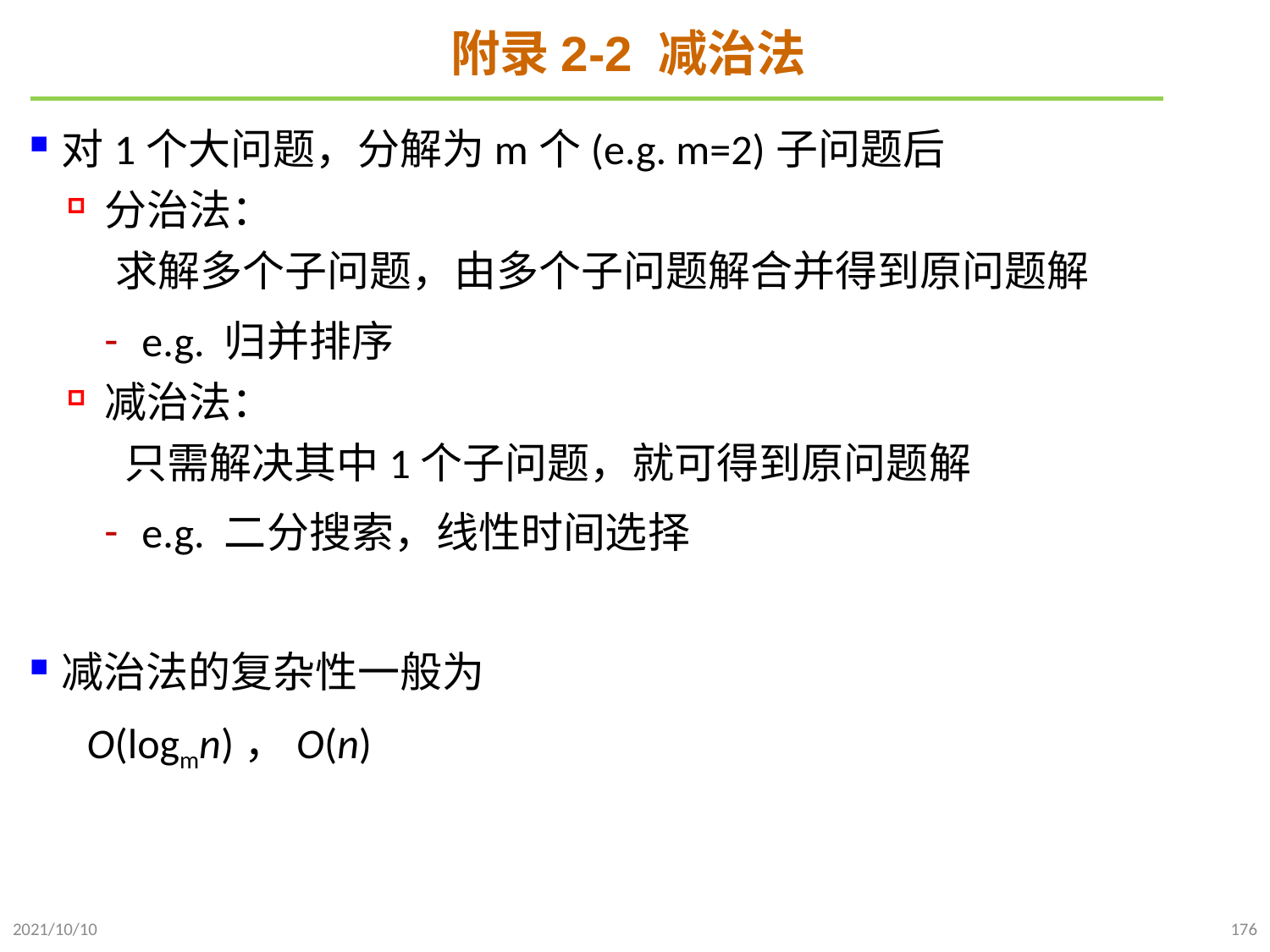

# 附录2-2 减治法
对1个大问题，分解为m个(e.g. m=2)子问题后
分治法：
    求解多个子问题，由多个子问题解合并得到原问题解
e.g. 归并排序
减治法：
     只需解决其中1个子问题，就可得到原问题解
e.g. 二分搜索，线性时间选择

减治法的复杂性一般为
      O(logmn)，O(n)

2021/10/10
176